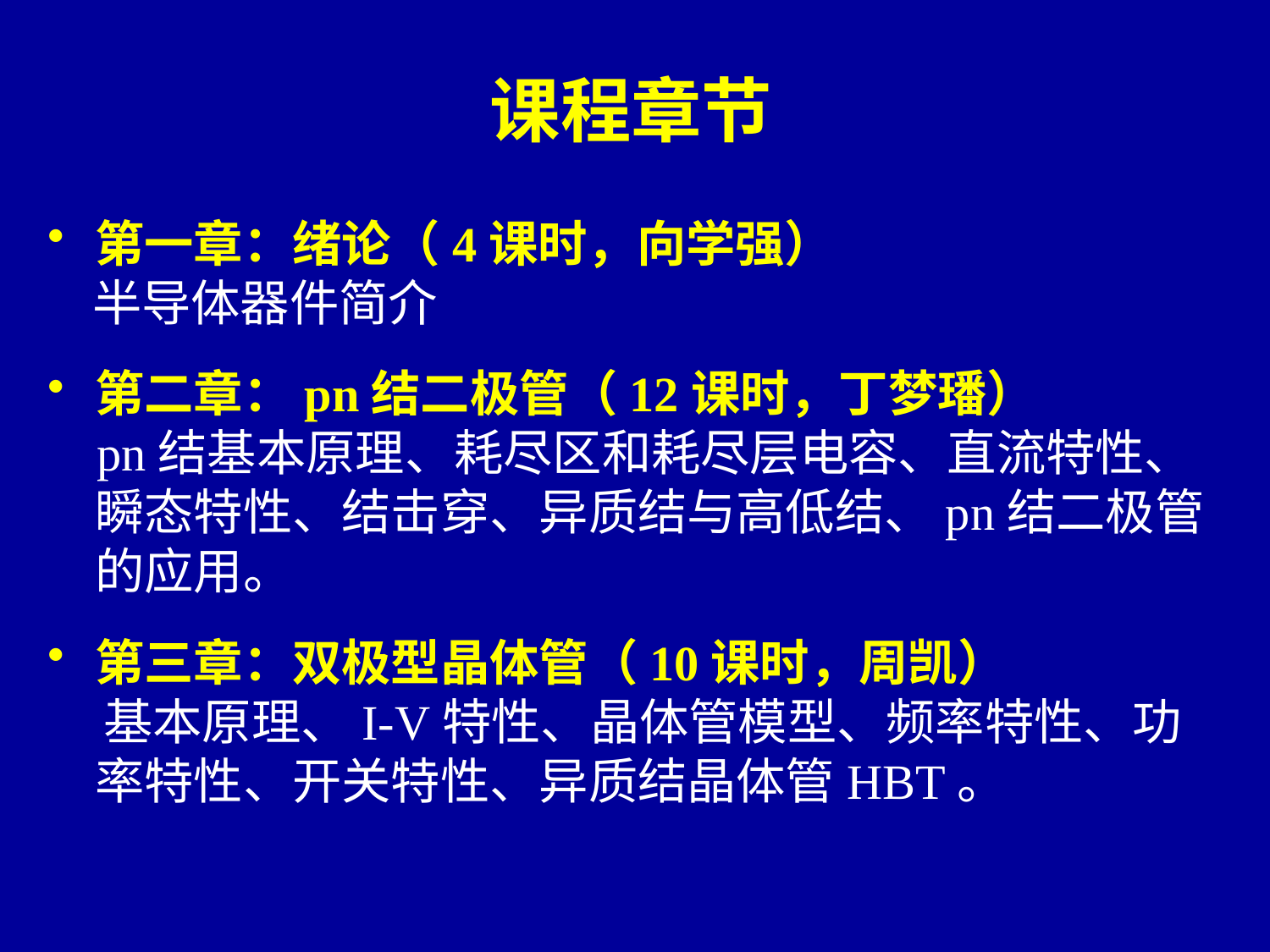

课程章节
第一章：绪论（4课时，向学强）
   半导体器件简介
第二章：pn结二极管（12课时，丁梦璠）
    pn结基本原理、耗尽区和耗尽层电容、直流特性、瞬态特性、结击穿、异质结与高低结、pn结二极管的应用。
第三章：双极型晶体管（10课时，周凯）
    基本原理、I-V特性、晶体管模型、频率特性、功率特性、开关特性、异质结晶体管HBT。